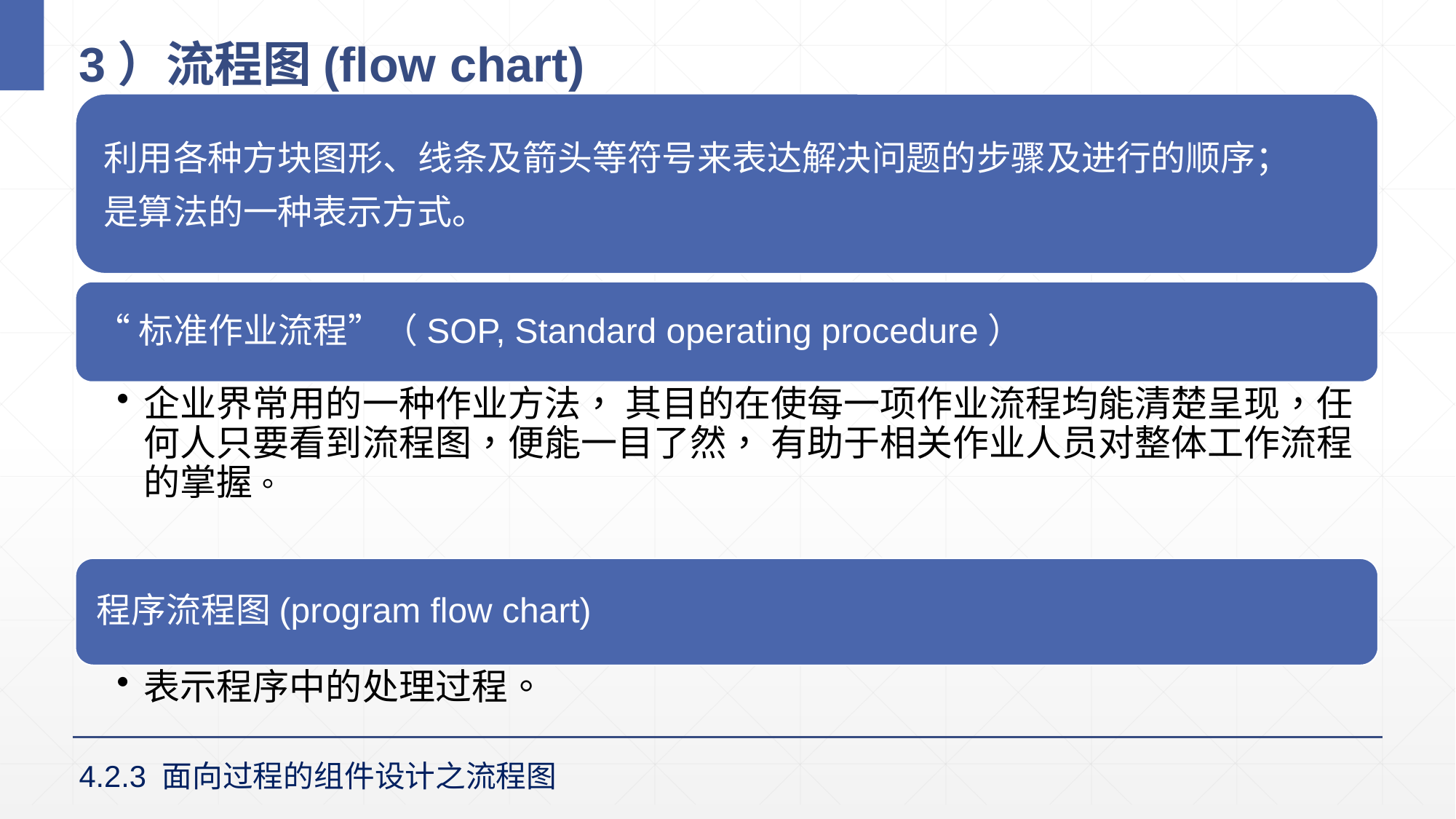

# 3）流程图(flow chart)
利用各种方块图形、线条及箭头等符号来表达解决问题的步骤及进行的顺序；
是算法的一种表示方式。
“标准作业流程”（SOP, Standard operating procedure）
企业界常用的一种作业方法， 其目的在使每一项作业流程均能清楚呈现，任何人只要看到流程图，便能一目了然， 有助于相关作业人员对整体工作流程的掌握。
程序流程图(program flow chart)
表示程序中的处理过程。
4.2.3 面向过程的组件设计之流程图